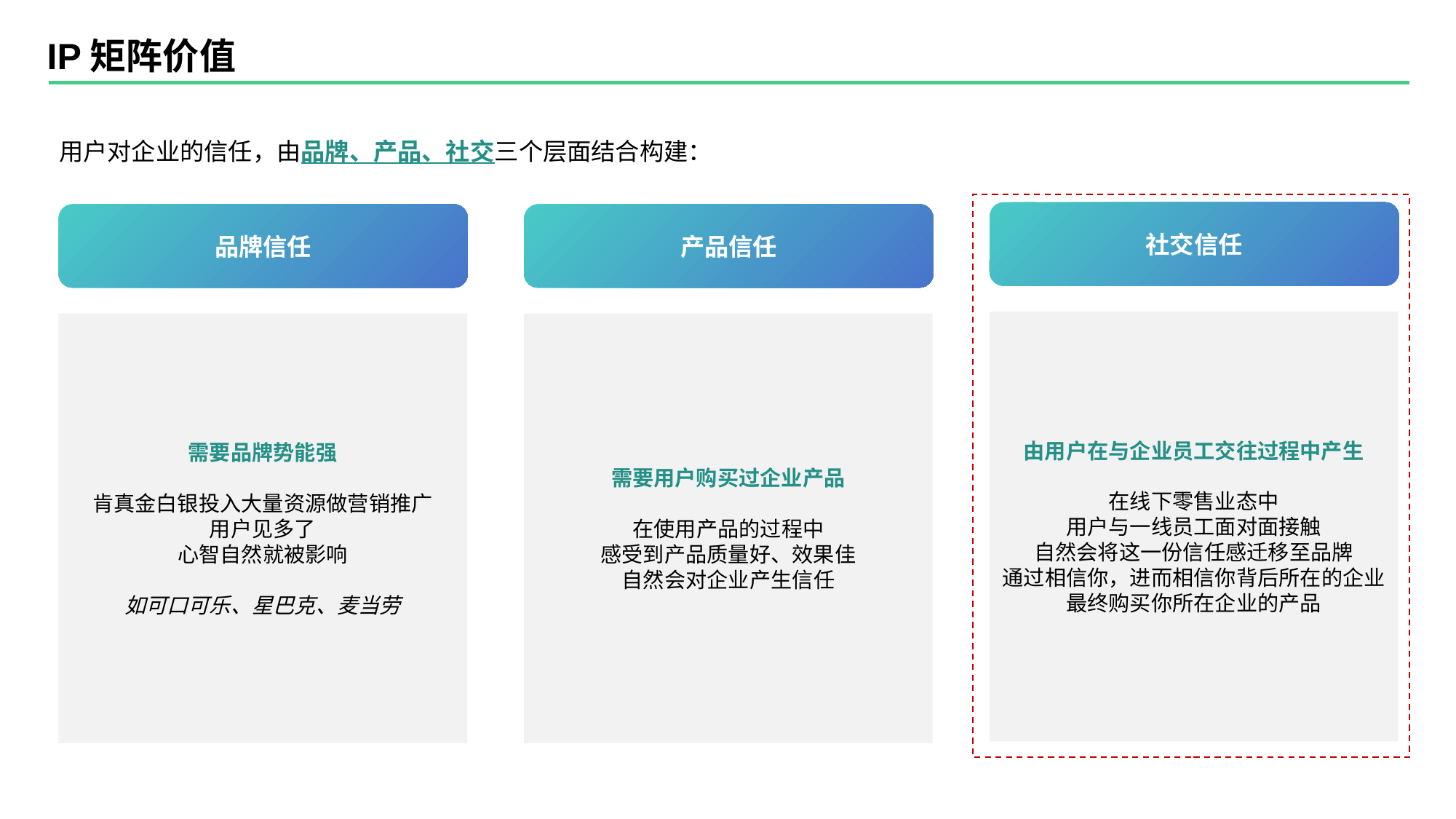

IP矩阵价值
用户对企业的信任，由品牌、产品、社交三个层面结合构建：

社交信任
由用户在与企业员工交往过程中产生

在线下零售业态中
用户与一线员工面对面接触
自然会将这一份信任感迁移至品牌
通过相信你，进而相信你背后所在的企业
最终购买你所在企业的产品
品牌信任
需要品牌势能强

肯真金白银投入大量资源做营销推广
用户见多了
心智自然就被影响

如可口可乐、星巴克、麦当劳
产品信任
需要用户购买过企业产品

在使用产品的过程中
感受到产品质量好、效果佳
自然会对企业产生信任